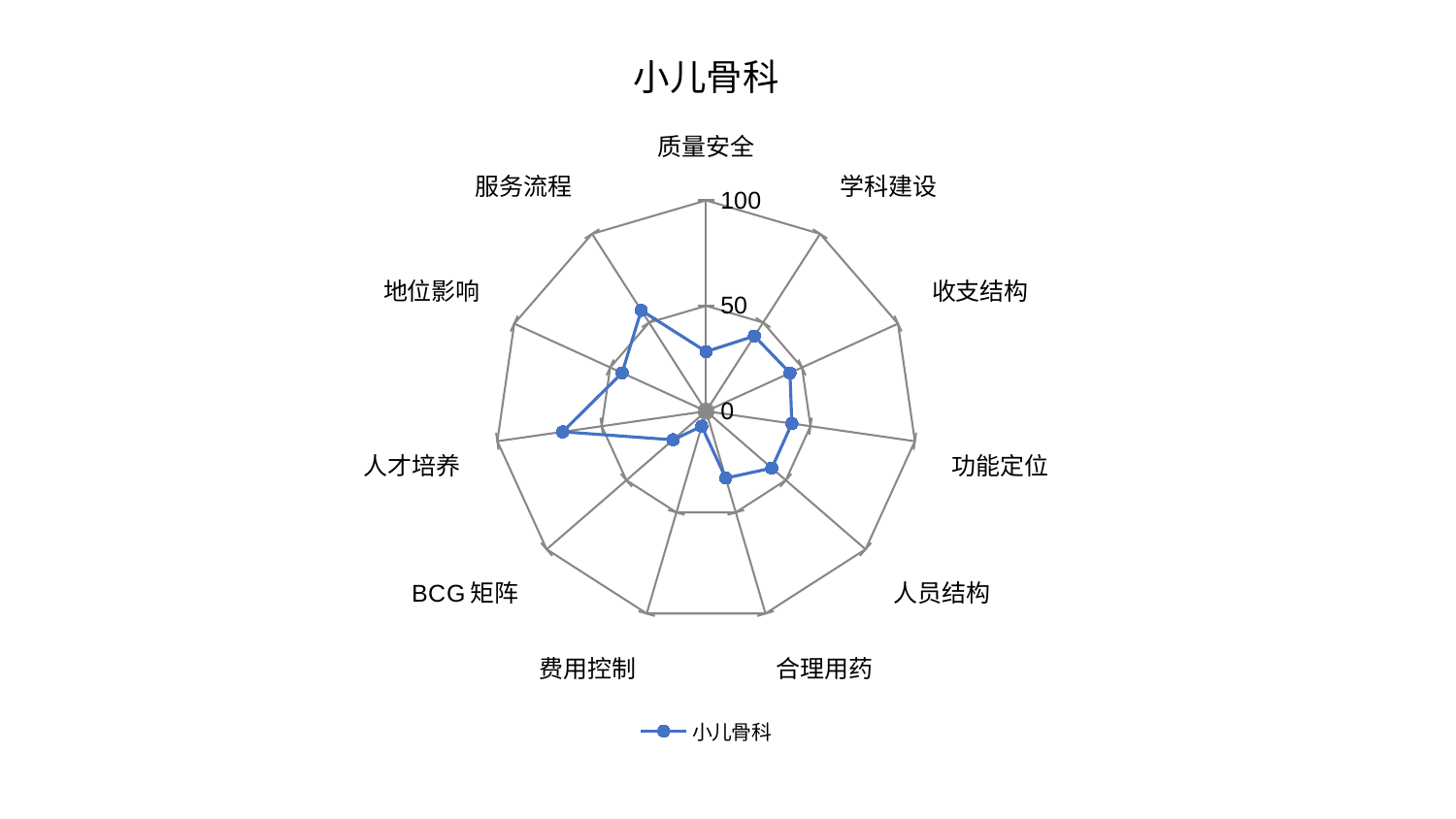

### Chart: 小儿骨科

| Category | 小儿骨科 |
|---|---|
| 质量安全 | 28.278086679418088 |
| 学科建设 | 42.40078890704551 |
| 收支结构 | 43.71910785580761 |
| 功能定位 | 41.09290605156229 |
| 人员结构 | 41.22464852717509 |
| 合理用药 | 33.07652775739208 |
| 费用控制 | 7.427925027365074 |
| BCG矩阵 | 20.70724899794976 |
| 人才培养 | 68.69952006950422 |
| 地位影响 | 43.80860208665504 |
| 服务流程 | 56.8818520904078 |
143